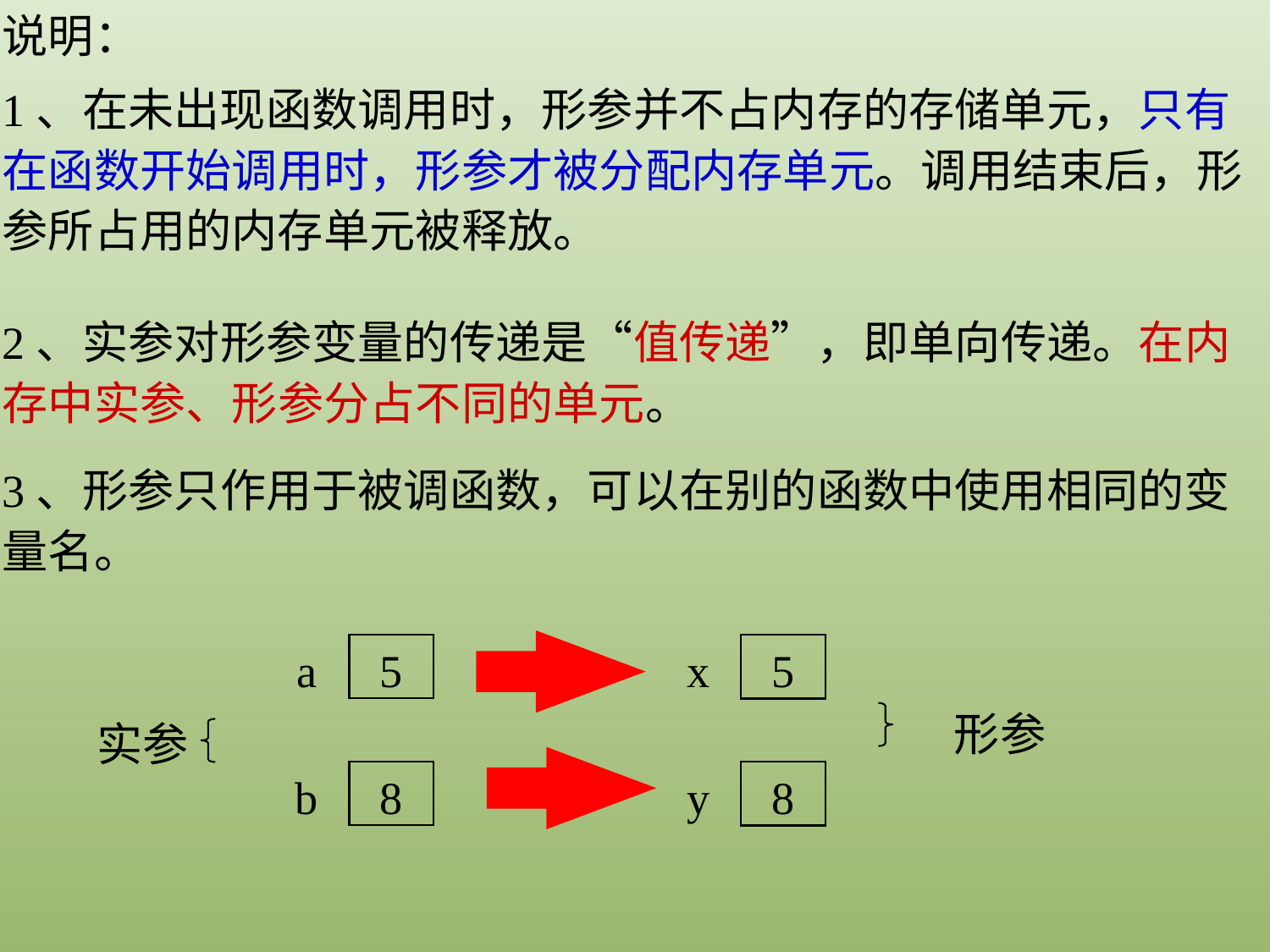

说明：
1、在未出现函数调用时，形参并不占内存的存储单元，只有在函数开始调用时，形参才被分配内存单元。调用结束后，形参所占用的内存单元被释放。
2、实参对形参变量的传递是“值传递”，即单向传递。在内存中实参、形参分占不同的单元。
3、形参只作用于被调函数，可以在别的函数中使用相同的变量名。

a
5
实参

b
8
x

形参

y

5
8
182